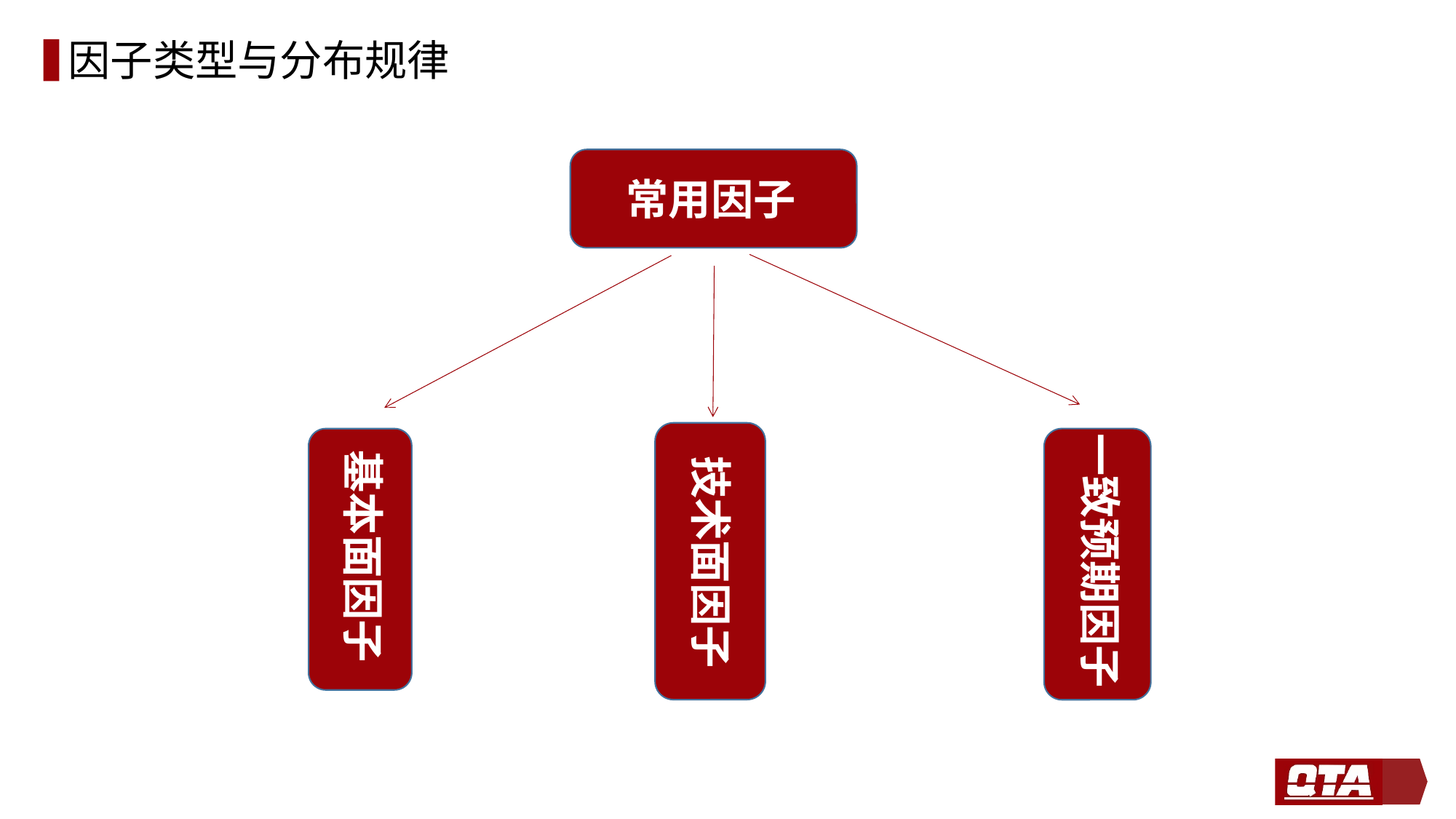

# 因子类型与分布规律

常用因子

一致预期因子

基本面因子
技术面因子
28